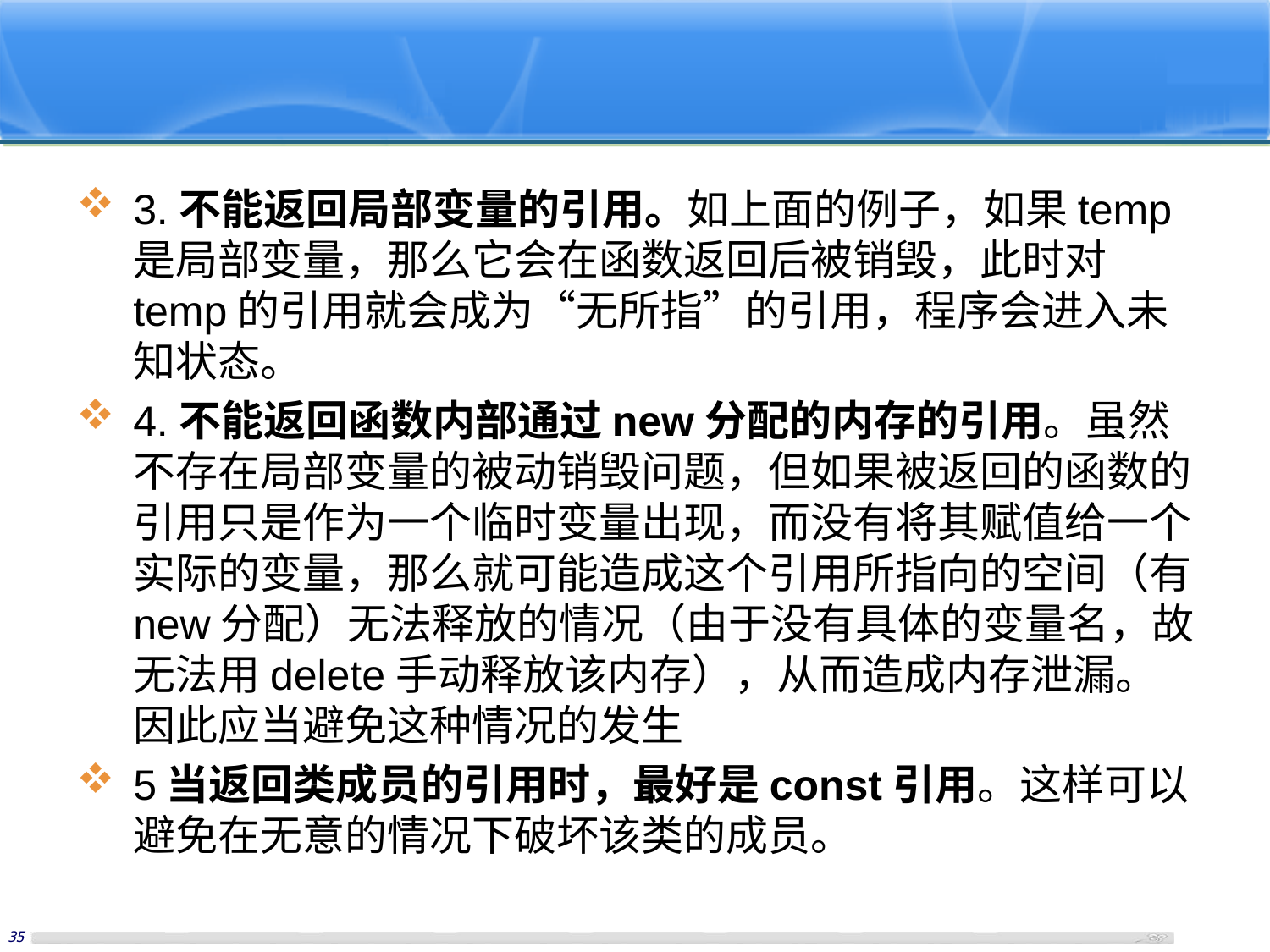

#
3.不能返回局部变量的引用。如上面的例子，如果temp是局部变量，那么它会在函数返回后被销毁，此时对temp的引用就会成为“无所指”的引用，程序会进入未知状态。
4.不能返回函数内部通过new分配的内存的引用。虽然不存在局部变量的被动销毁问题，但如果被返回的函数的引用只是作为一个临时变量出现，而没有将其赋值给一个实际的变量，那么就可能造成这个引用所指向的空间（有new分配）无法释放的情况（由于没有具体的变量名，故无法用delete手动释放该内存），从而造成内存泄漏。因此应当避免这种情况的发生
5当返回类成员的引用时，最好是const引用。这样可以避免在无意的情况下破坏该类的成员。